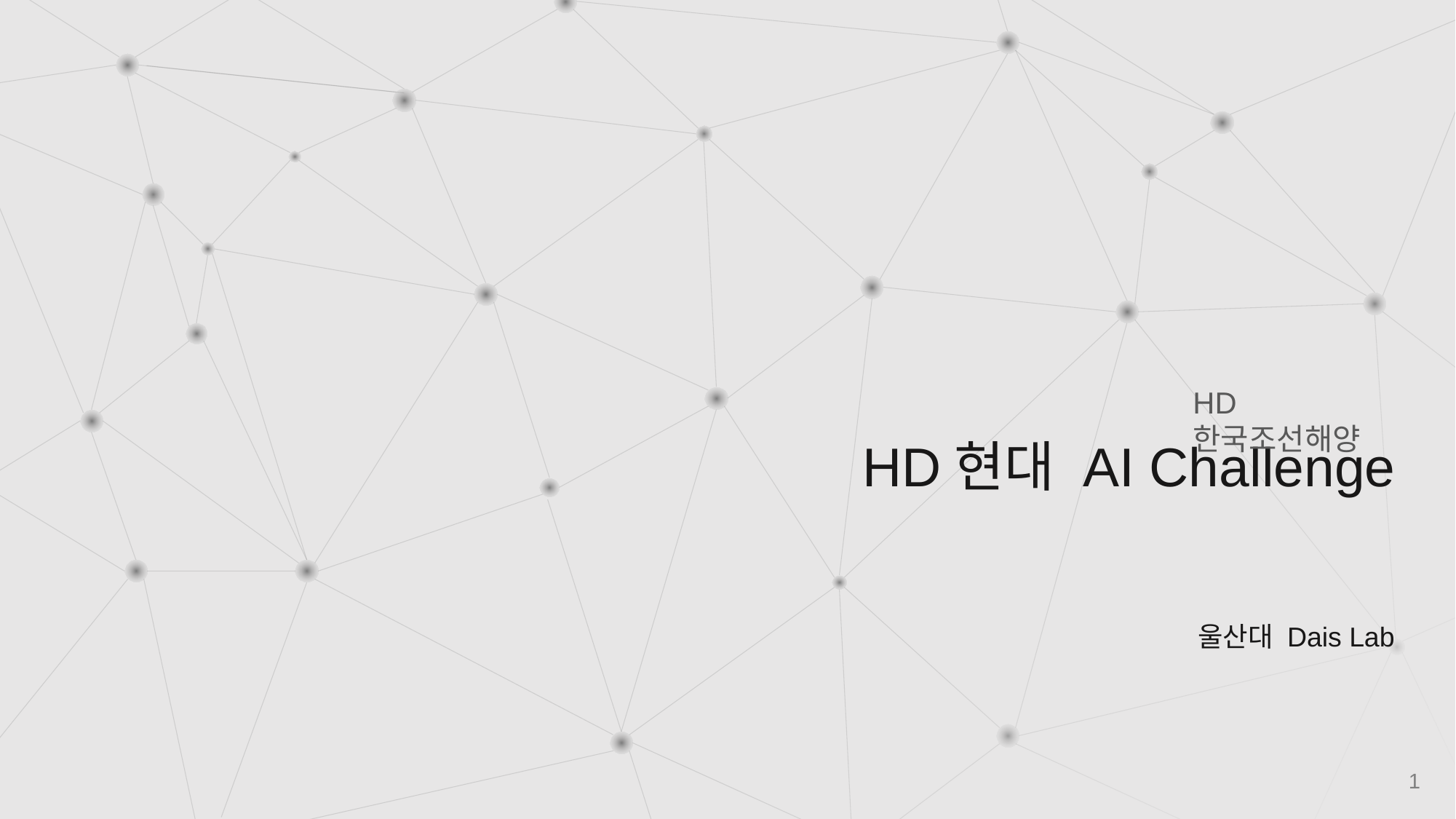

HD한국조선해양

HD현대 AI Challenge

울산대 Dais Lab

1